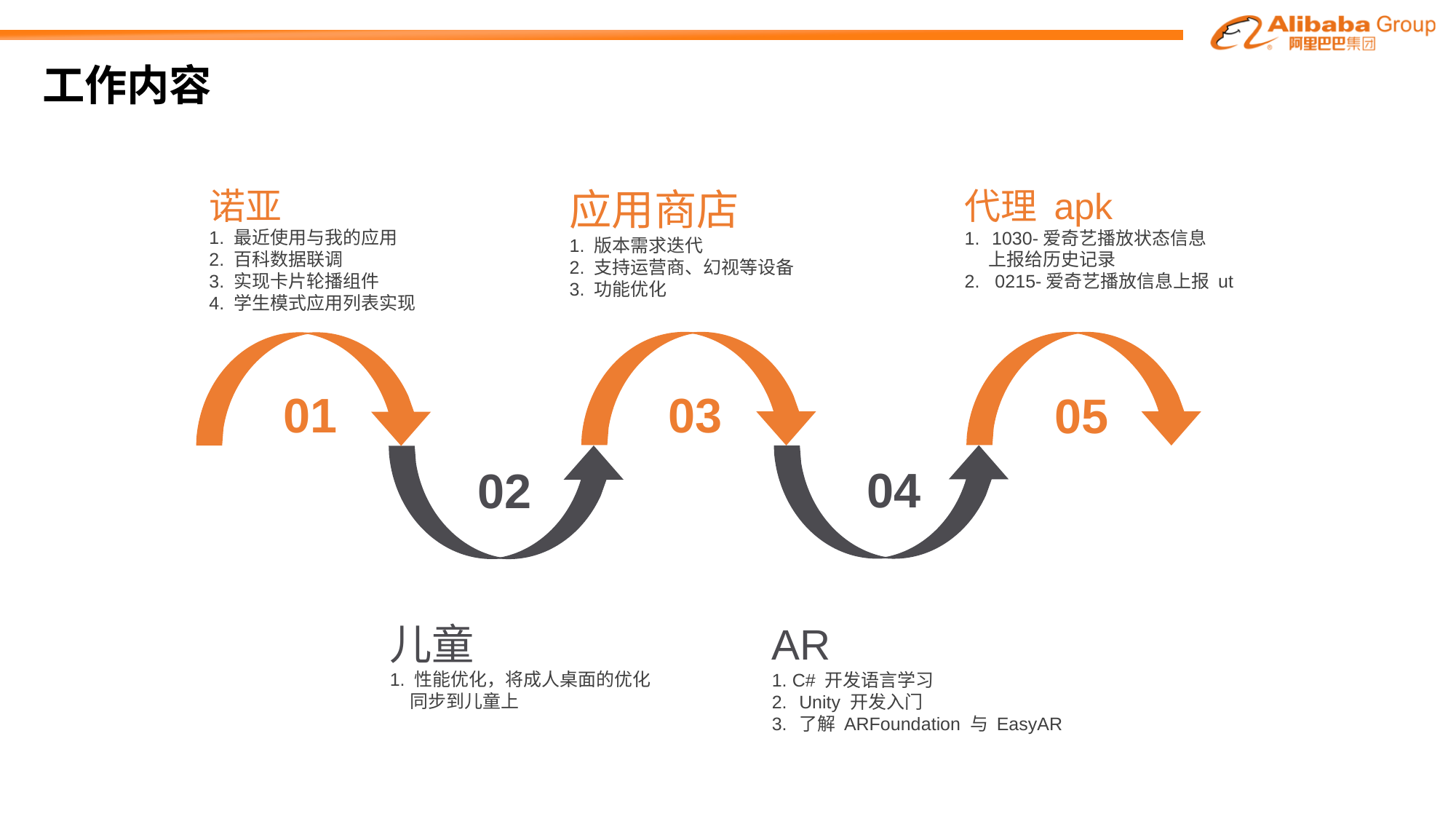

# 工作内容
诺亚
1. 最近使用与我的应用
2. 百科数据联调
3. 实现卡片轮播组件
4. 学生模式应用列表实现
代理 apk
1030-爱奇艺播放状态信息
     上报给历史记录
2.   0215-爱奇艺播放信息上报 ut
应用商店
1. 版本需求迭代
2. 支持运营商、幻视等设备
3. 功能优化

  03
  01
  05

  04
  02
儿童
1. 性能优化，将成人桌面的优化
    同步到儿童上
AR
1. C# 开发语言学习
Unity 开发入门
了解 ARFoundation 与 EasyAR